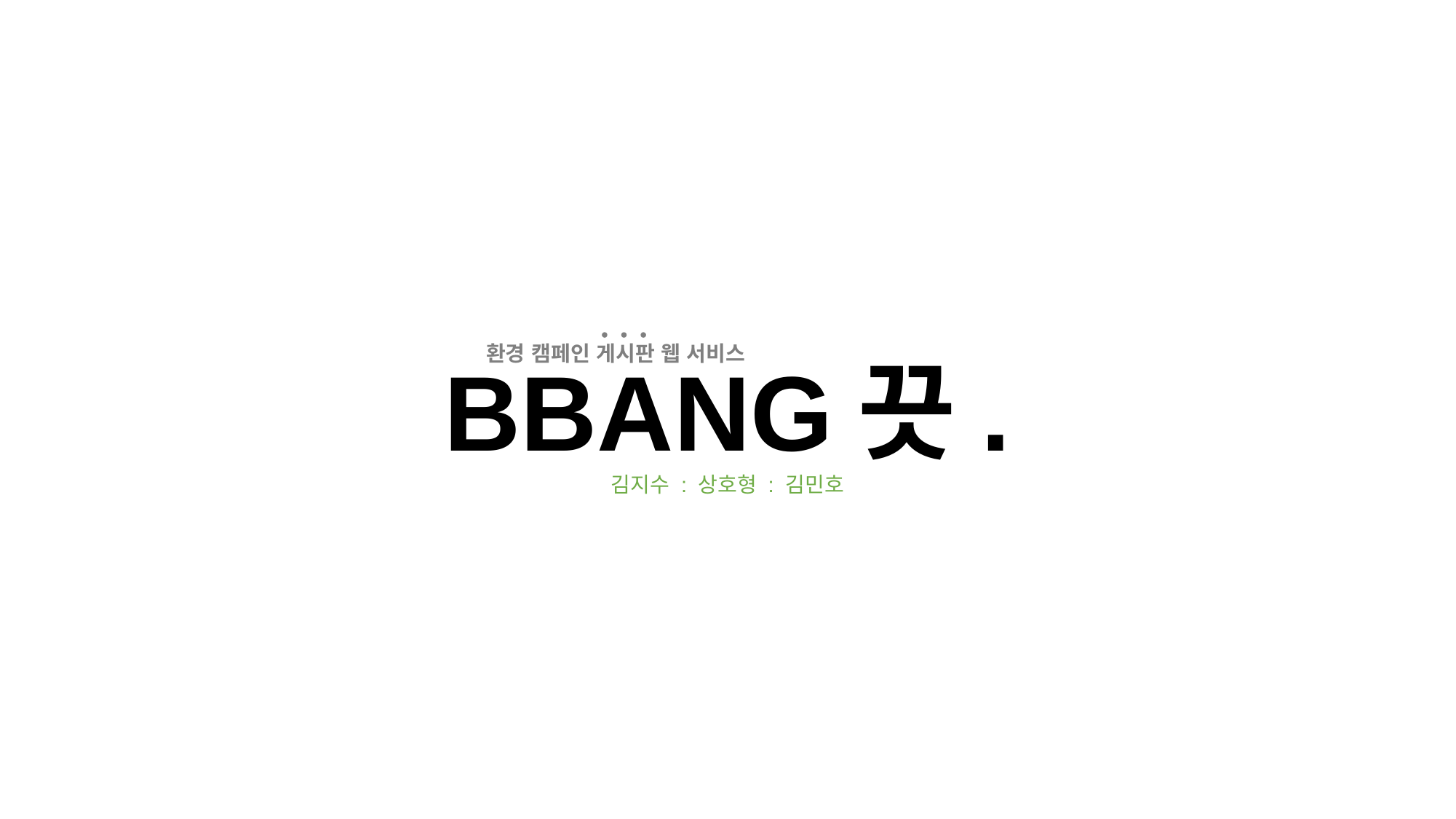

환경 캠페인 게시판 웹 서비스
BBANG끗.
김지수 : 상호형 : 김민호